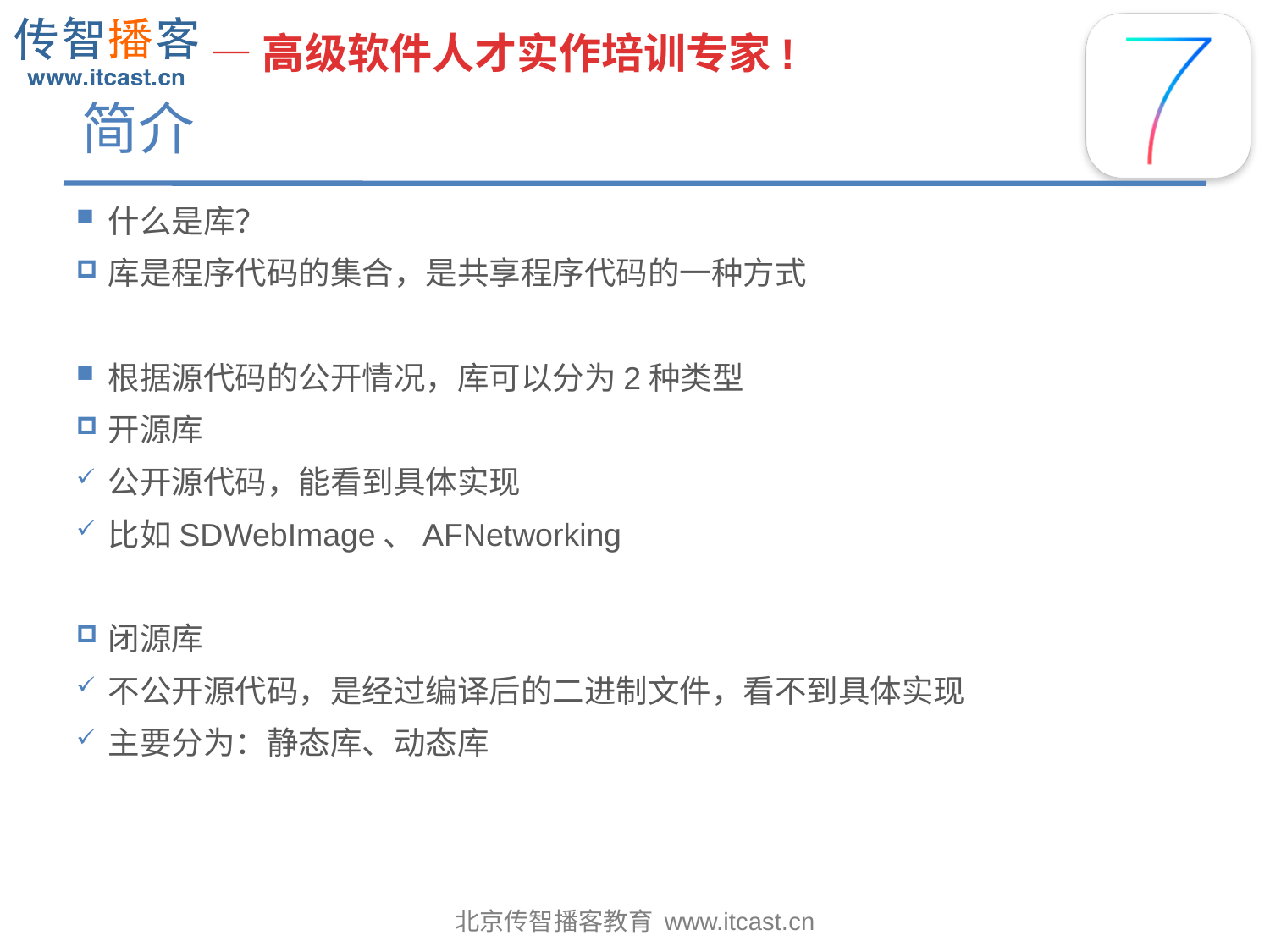

# 简介
什么是库？
库是程序代码的集合，是共享程序代码的一种方式

根据源代码的公开情况，库可以分为2种类型
开源库
公开源代码，能看到具体实现
比如SDWebImage、AFNetworking

闭源库
不公开源代码，是经过编译后的二进制文件，看不到具体实现
主要分为：静态库、动态库